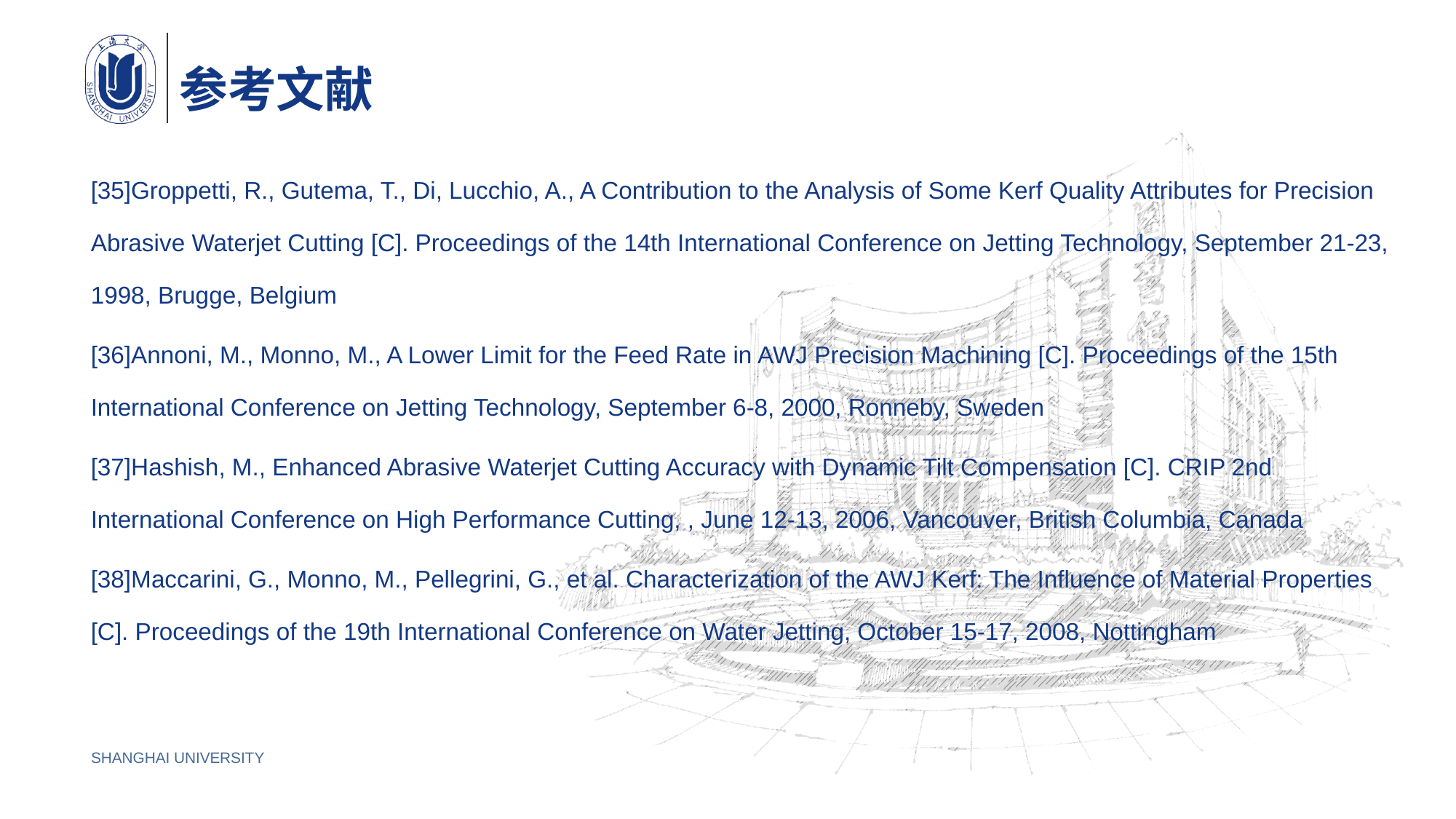

# 参考文献
[35]Groppetti, R., Gutema, T., Di, Lucchio, A., A Contribution to the Analysis of Some Kerf Quality Attributes for Precision Abrasive Waterjet Cutting [C]. Proceedings of the 14th International Conference on Jetting Technology, September 21-23, 1998, Brugge, Belgium
[36]Annoni, M., Monno, M., A Lower Limit for the Feed Rate in AWJ Precision Machining [C]. Proceedings of the 15th International Conference on Jetting Technology, September 6-8, 2000, Ronneby, Sweden
[37]Hashish, M., Enhanced Abrasive Waterjet Cutting Accuracy with Dynamic Tilt Compensation [C]. CRIP 2nd International Conference on High Performance Cutting, , June 12-13, 2006, Vancouver, British Columbia, Canada
[38]Maccarini, G., Monno, M., Pellegrini, G., et al. Characterization of the AWJ Kerf: The Influence of Material Properties [C]. Proceedings of the 19th International Conference on Water Jetting, October 15-17, 2008, Nottingham
SHANGHAI UNIVERSITY
38